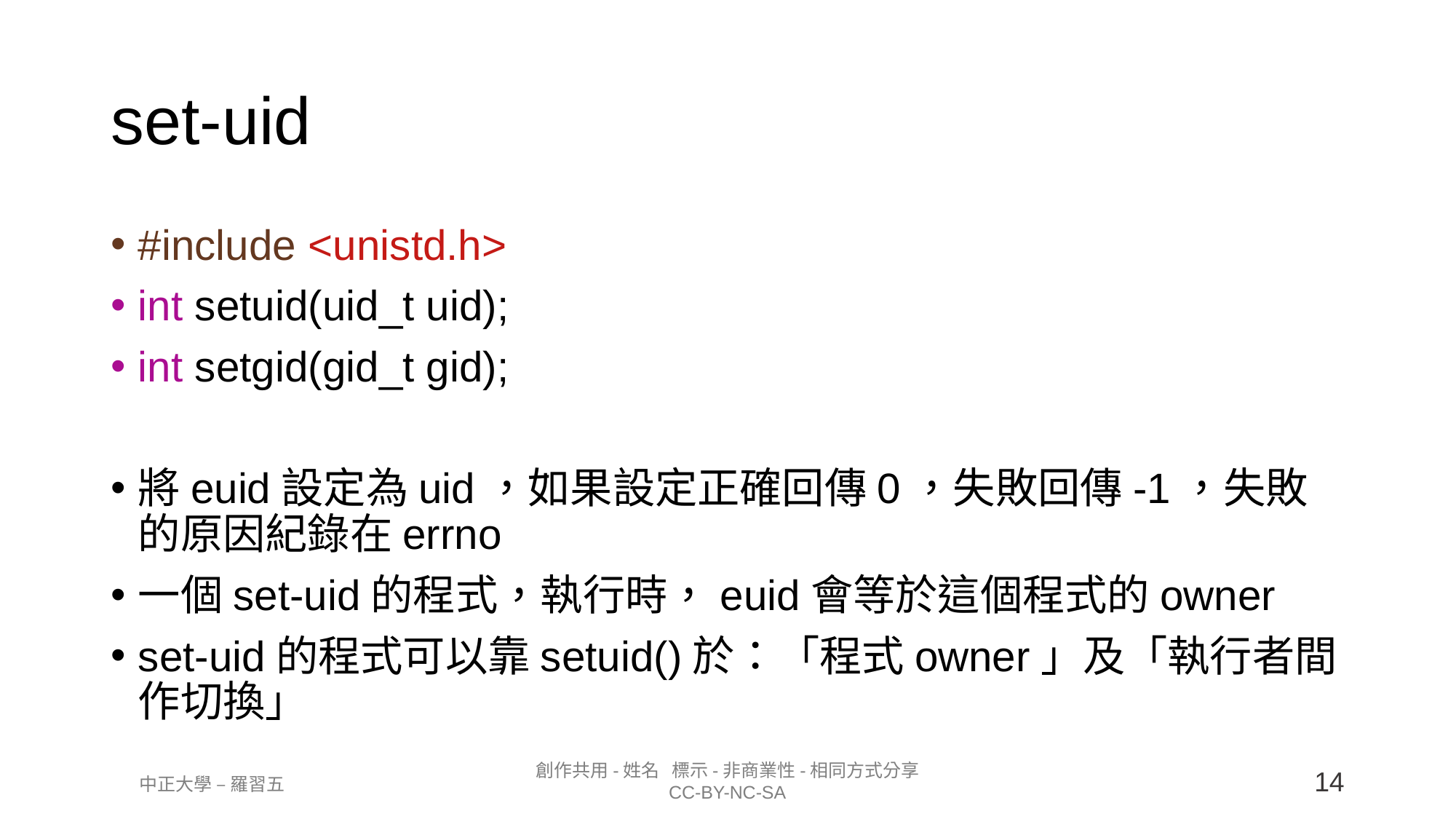

set-uid
#include <unistd.h>
int setuid(uid_t uid);
int setgid(gid_t gid);

將euid設定為uid，如果設定正確回傳0，失敗回傳-1，失敗的原因紀錄在errno
一個set-uid的程式，執行時，euid會等於這個程式的owner
set-uid的程式可以靠setuid()於：「程式owner」及「執行者間作切換」